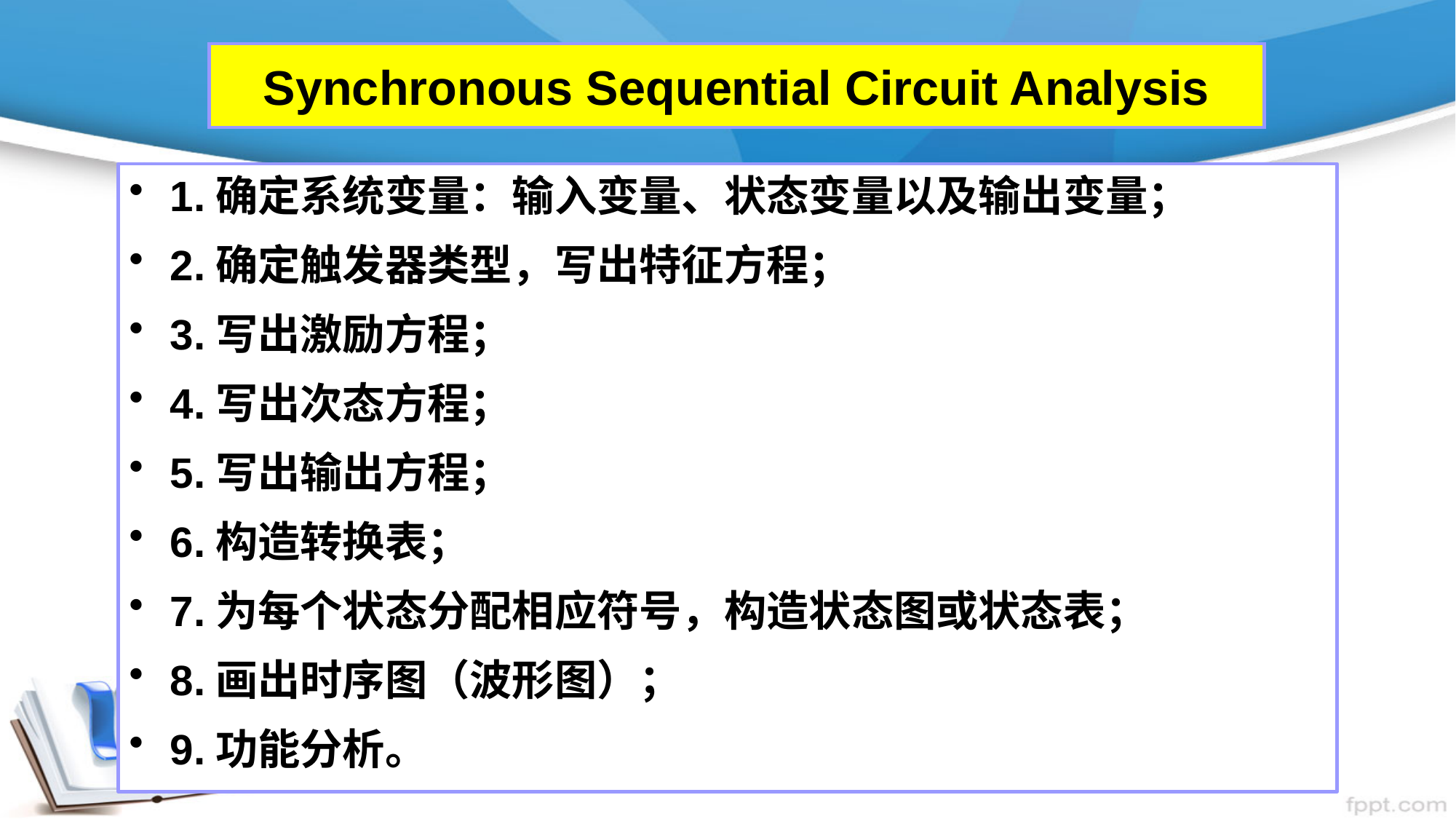

# Synchronous Sequential Circuit Analysis
1.确定系统变量：输入变量、状态变量以及输出变量；
2.确定触发器类型，写出特征方程；
3.写出激励方程；
4.写出次态方程；
5.写出输出方程；
6.构造转换表；
7.为每个状态分配相应符号，构造状态图或状态表；
8.画出时序图（波形图）；
9.功能分析。